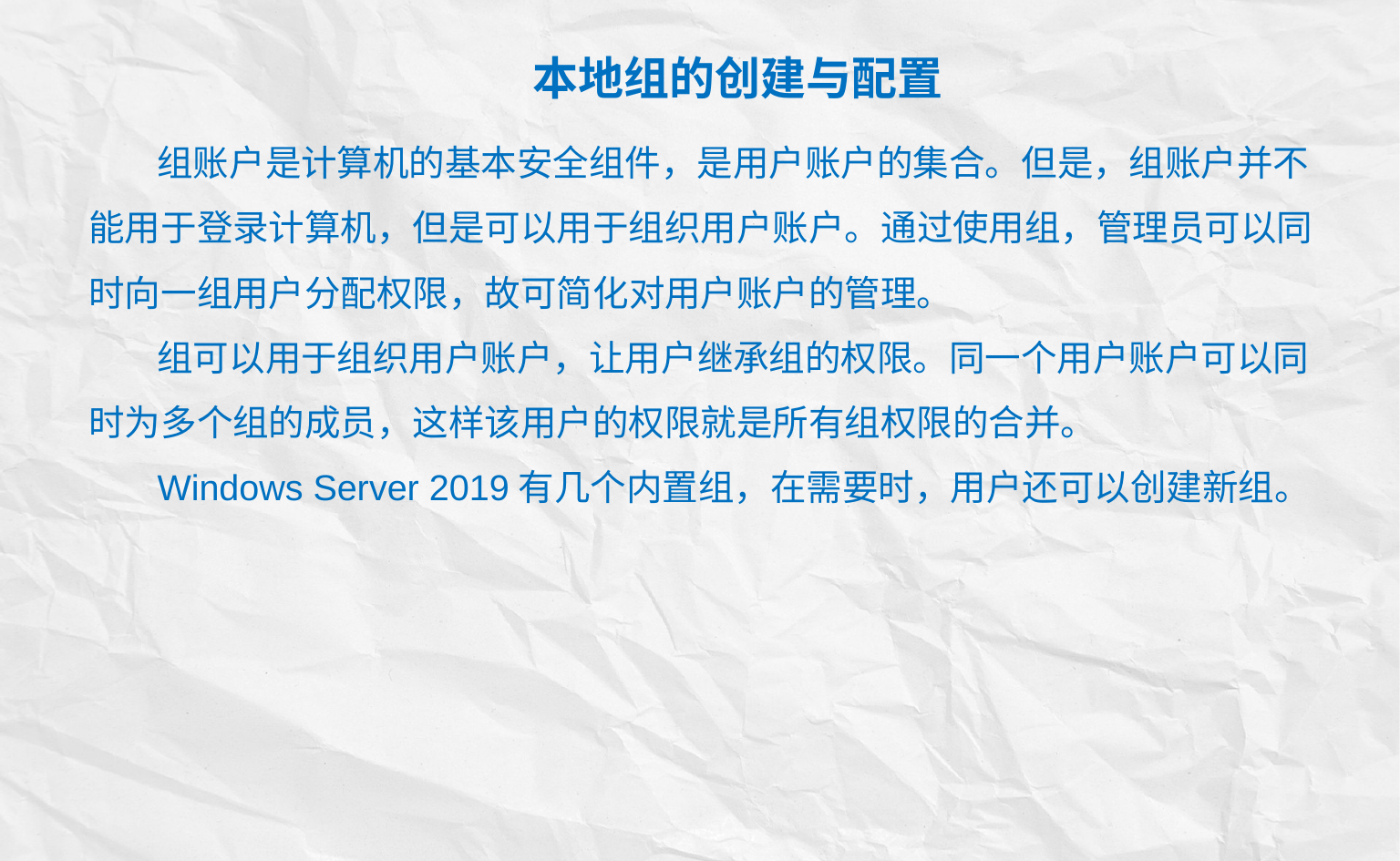

本地组的创建与配置
组账户是计算机的基本安全组件，是用户账户的集合。但是，组账户并不能用于登录计算机，但是可以用于组织用户账户。通过使用组，管理员可以同时向一组用户分配权限，故可简化对用户账户的管理。
组可以用于组织用户账户，让用户继承组的权限。同一个用户账户可以同时为多个组的成员，这样该用户的权限就是所有组权限的合并。
Windows Server 2019有几个内置组，在需要时，用户还可以创建新组。

31